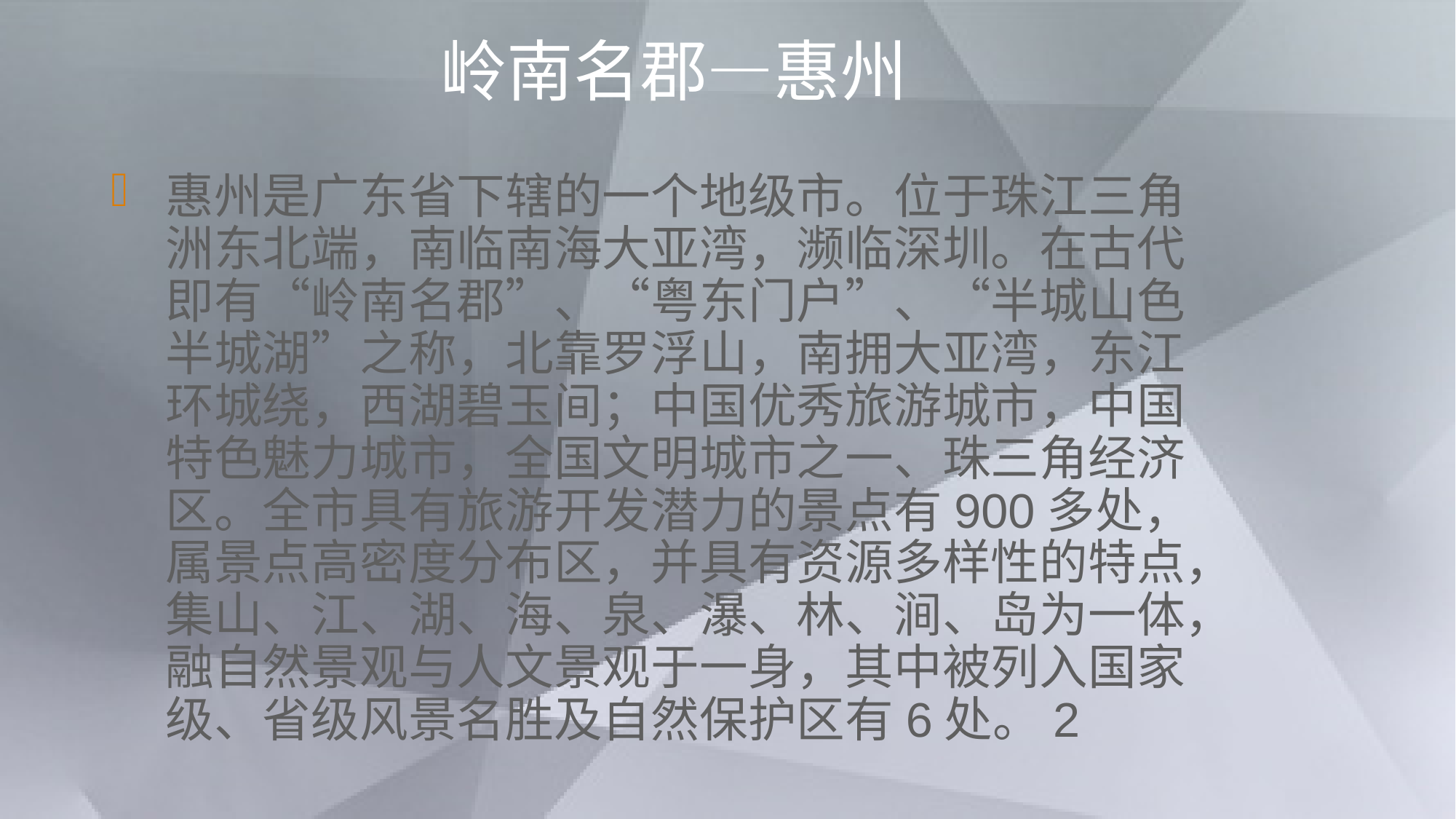

# 岭南名郡—惠州
惠州是广东省下辖的一个地级市。位于珠江三角洲东北端，南临南海大亚湾，濒临深圳。在古代即有“岭南名郡”、“粤东门户”、“半城山色半城湖”之称，北靠罗浮山，南拥大亚湾，东江环城绕，西湖碧玉间；中国优秀旅游城市，中国特色魅力城市，全国文明城市之一、珠三角经济区。全市具有旅游开发潜力的景点有900多处，属景点高密度分布区，并具有资源多样性的特点，集山、江、湖、海、泉、瀑、林、涧、岛为一体，融自然景观与人文景观于一身，其中被列入国家级、省级风景名胜及自然保护区有6处。2